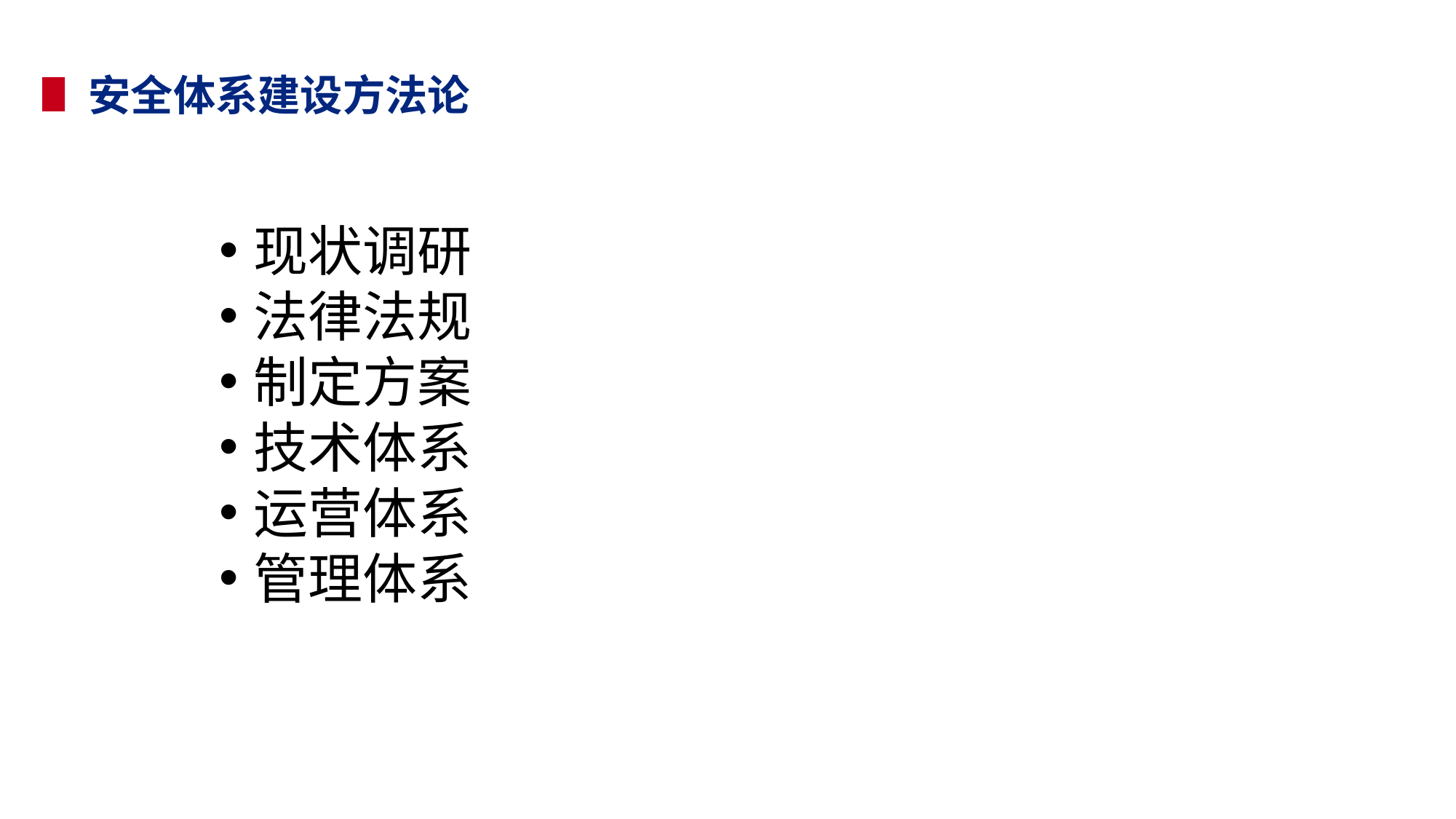

安全体系建设方法论

现状调研
法律法规
制定方案
技术体系
运营体系
管理体系